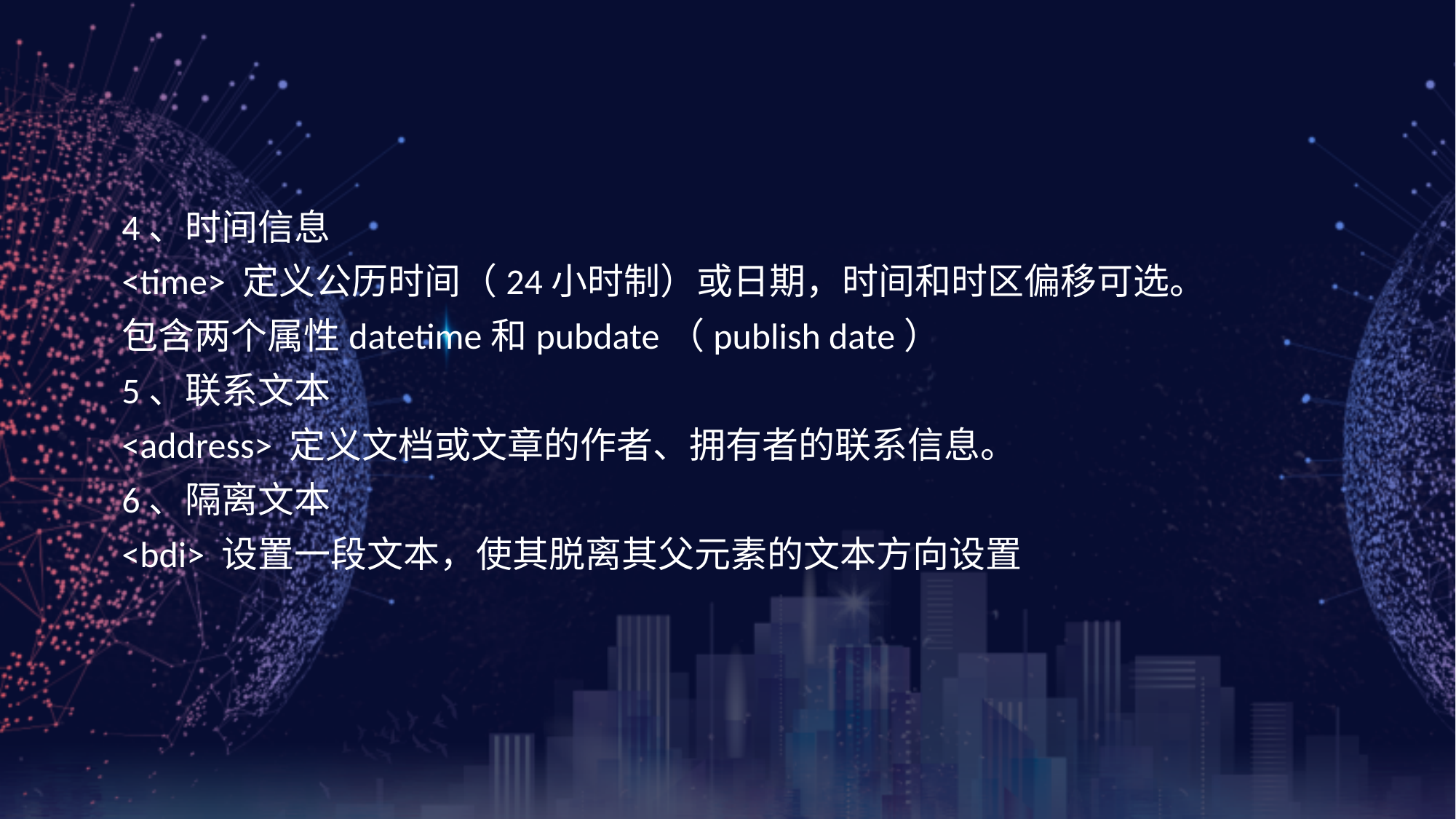

4、时间信息
<time> 定义公历时间（24小时制）或日期，时间和时区偏移可选。
包含两个属性datetime和pubdate（publish date）
5、联系文本
<address> 定义文档或文章的作者、拥有者的联系信息。
6、隔离文本
<bdi> 设置一段文本，使其脱离其父元素的文本方向设置